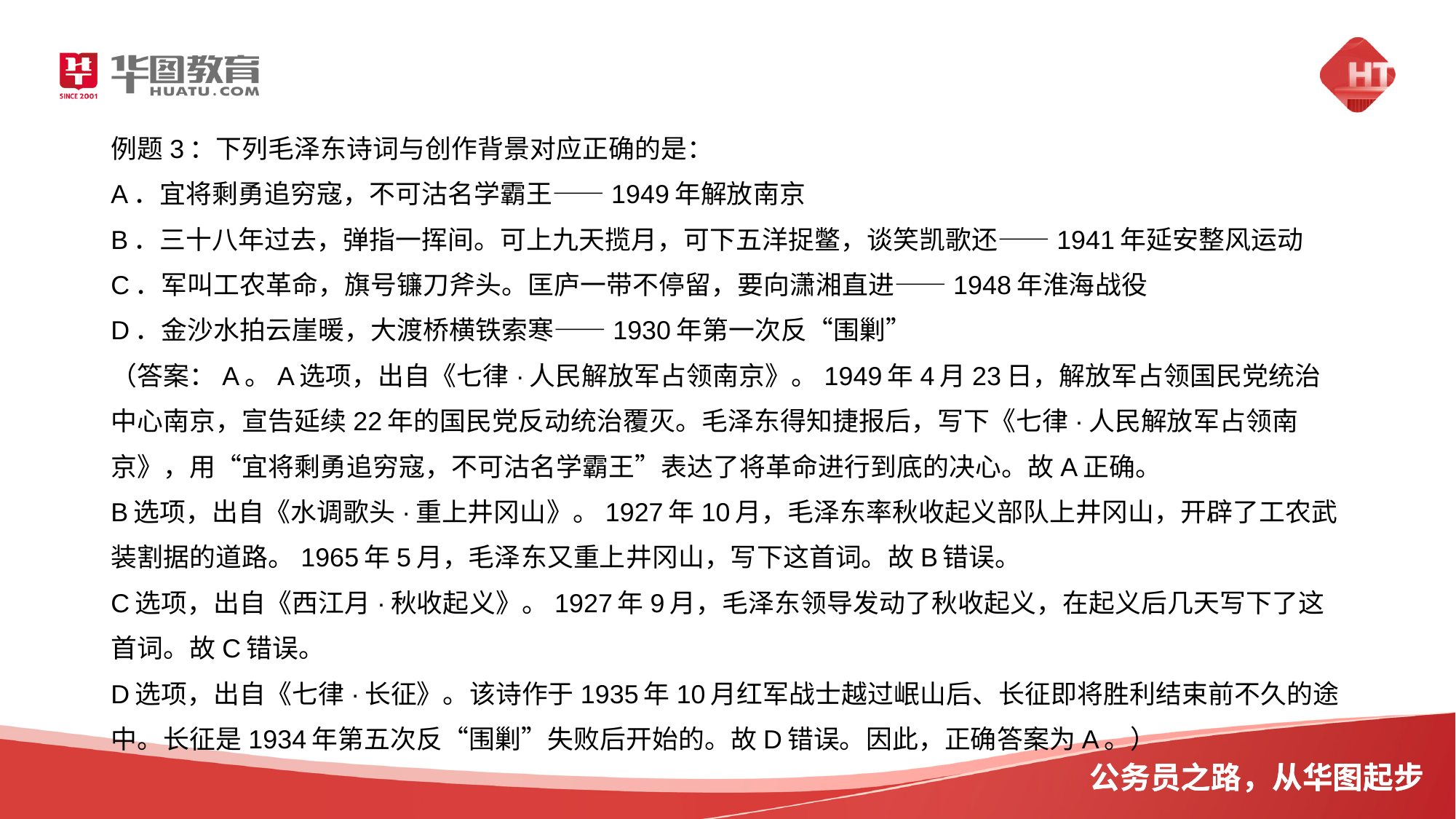

例题3：下列毛泽东诗词与创作背景对应正确的是：
A．宜将剩勇追穷寇，不可沽名学霸王——1949年解放南京
B．三十八年过去，弹指一挥间。可上九天揽月，可下五洋捉鳖，谈笑凯歌还——1941年延安整风运动
C．军叫工农革命，旗号镰刀斧头。匡庐一带不停留，要向潇湘直进——1948年淮海战役
D．金沙水拍云崖暖，大渡桥横铁索寒——1930年第一次反“围剿”
（答案：A。A选项，出自《七律·人民解放军占领南京》。1949年4月23日，解放军占领国民党统治中心南京，宣告延续22年的国民党反动统治覆灭。毛泽东得知捷报后，写下《七律·人民解放军占领南京》，用“宜将剩勇追穷寇，不可沽名学霸王”表达了将革命进行到底的决心。故A正确。
B选项，出自《水调歌头·重上井冈山》。1927年10月，毛泽东率秋收起义部队上井冈山，开辟了工农武装割据的道路。1965年5月，毛泽东又重上井冈山，写下这首词。故B错误。
C选项，出自《西江月·秋收起义》。1927年9月，毛泽东领导发动了秋收起义，在起义后几天写下了这首词。故C错误。
D选项，出自《七律·长征》。该诗作于1935年10月红军战士越过岷山后、长征即将胜利结束前不久的途中。长征是1934年第五次反“围剿”失败后开始的。故D错误。因此，正确答案为A。）